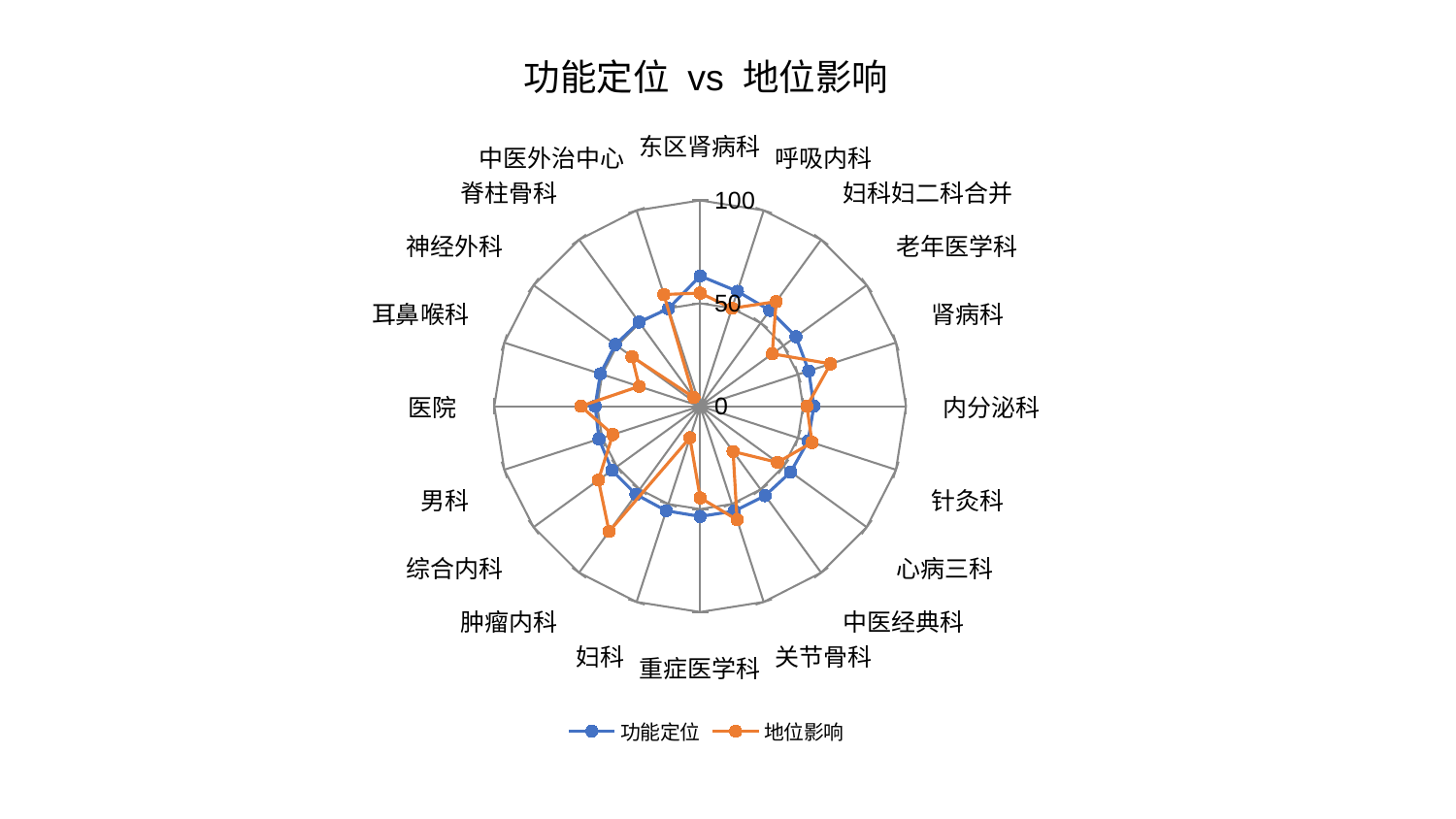

### Chart: 功能定位 vs 地位影响

| Category | 功能定位 | 地位影响 |
|---|---|---|
| 东区肾病科 | 63.30223822156812 | 54.95569726532165 |
| 呼吸内科 | 58.66552383752044 | 50.023683002775634 |
| 妇科妇二科合并 | 57.56633934828086 | 62.83027682381964 |
| 老年医学科 | 57.5005130173569 | 43.29908311901281 |
| 肾病科 | 55.49157474396059 | 66.60361198957338 |
| 内分泌科 | 55.24918385065608 | 51.84359642440335 |
| 针灸科 | 55.10766882288503 | 57.14579044449528 |
| 心病三科 | 54.396526994773254 | 46.47227466076751 |
| 中医经典科 | 53.74037285905126 | 27.238824456797982 |
| 关节骨科 | 53.59959479513287 | 58.02907413285927 |
| 重症医学科 | 53.57167489317235 | 44.5332657550481 |
| 妇科 | 53.43984048939096 | 16.156031003697226 |
| 肿瘤内科 | 53.02735859274447 | 75.25650103107877 |
| 综合内科 | 52.98578958349545 | 61.08234113113313 |
| 男科 | 51.662744572876285 | 44.586246752274555 |
| 医院 | 51.016411180410294 | 57.98216617179628 |
| 耳鼻喉科 | 50.94171348380895 | 31.100209860417042 |
| 神经外科 | 50.93186253795198 | 40.94696379415297 |
| 脊柱骨科 | 50.50903828679294 | 5.255332030702448 |
| 中医外治中心 | 49.87508216478664 | 57.06502686773973 |
40